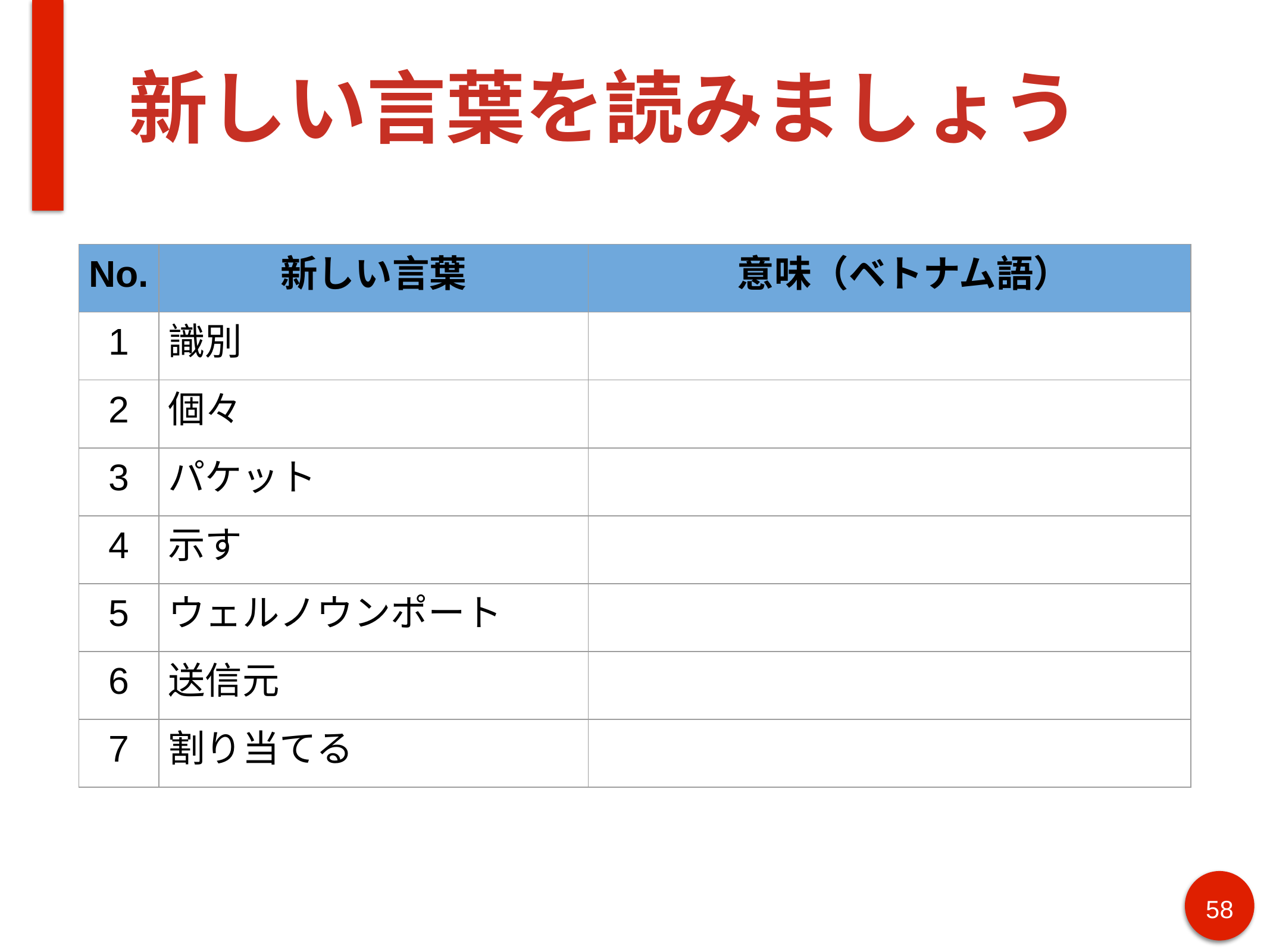

# 新しい言葉を読みましょう
| No. | 新しい言葉 | 意味（ベトナム語） |
| --- | --- | --- |
| 1 | 識別 |  |
| 2 | 個々 |  |
| 3 | パケット |  |
| 4 | 示す |  |
| 5 | ウェルノウンポート |  |
| 6 | 送信元 |  |
| 7 | 割り当てる |  |
58